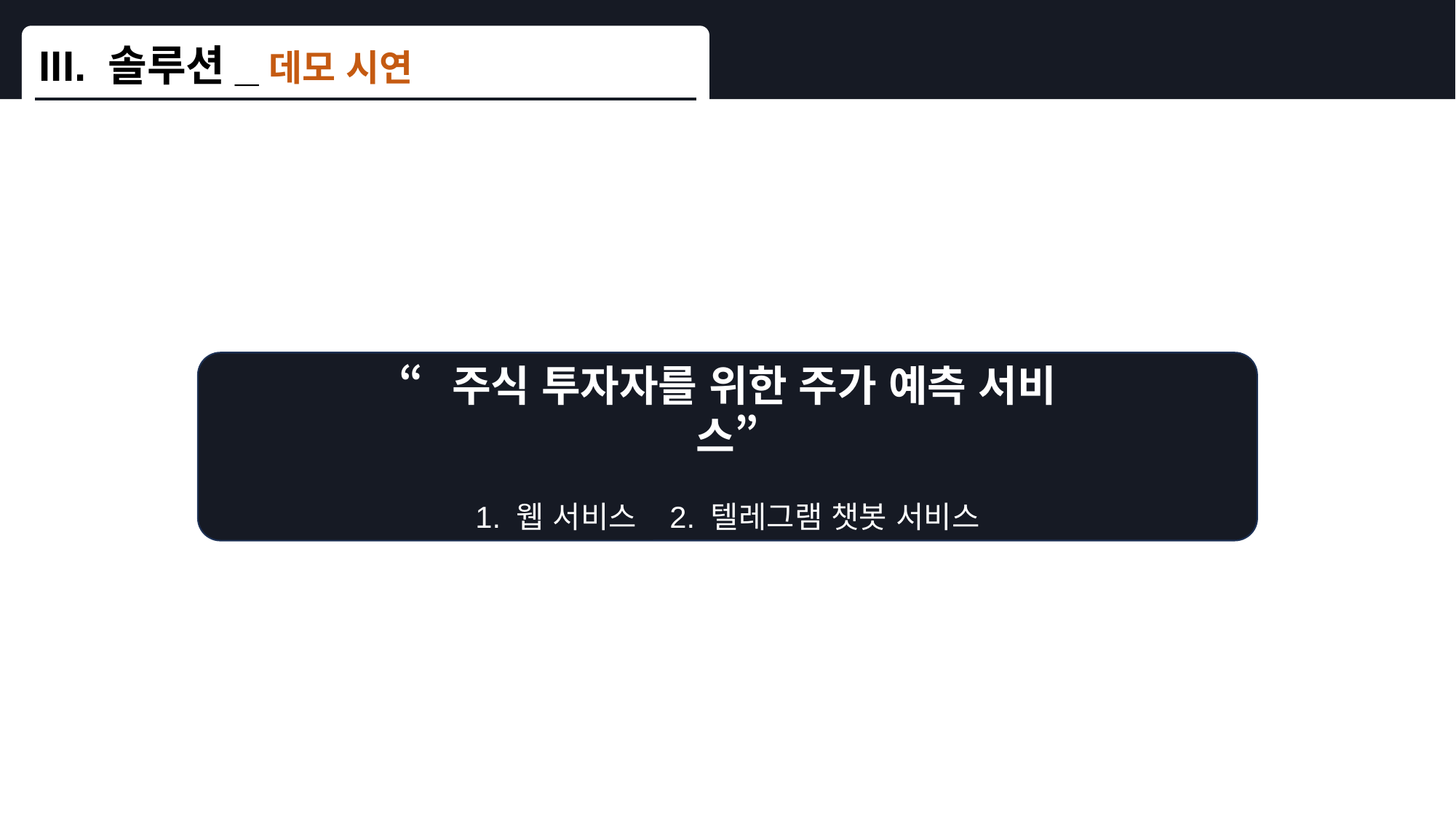

III. 솔루션_데모 시연

“주식 투자자를 위한 주가 예측 서비스”

1. 웹 서비스   2. 텔레그램 챗봇 서비스